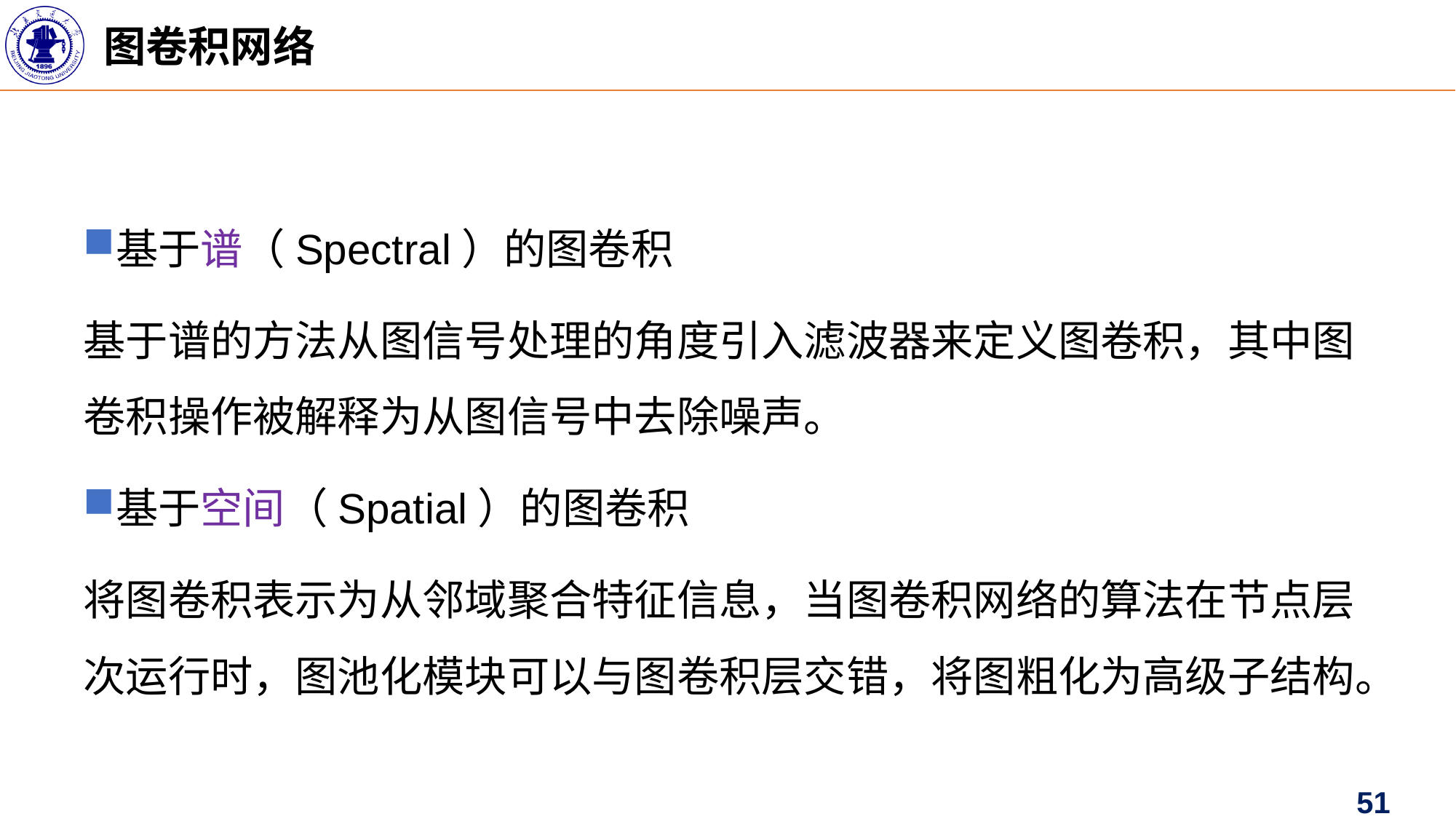

图卷积网络
基于谱（Spectral）的图卷积
基于谱的方法从图信号处理的角度引入滤波器来定义图卷积，其中图卷积操作被解释为从图信号中去除噪声。
基于空间（Spatial）的图卷积
将图卷积表示为从邻域聚合特征信息，当图卷积网络的算法在节点层次运行时，图池化模块可以与图卷积层交错，将图粗化为高级子结构。